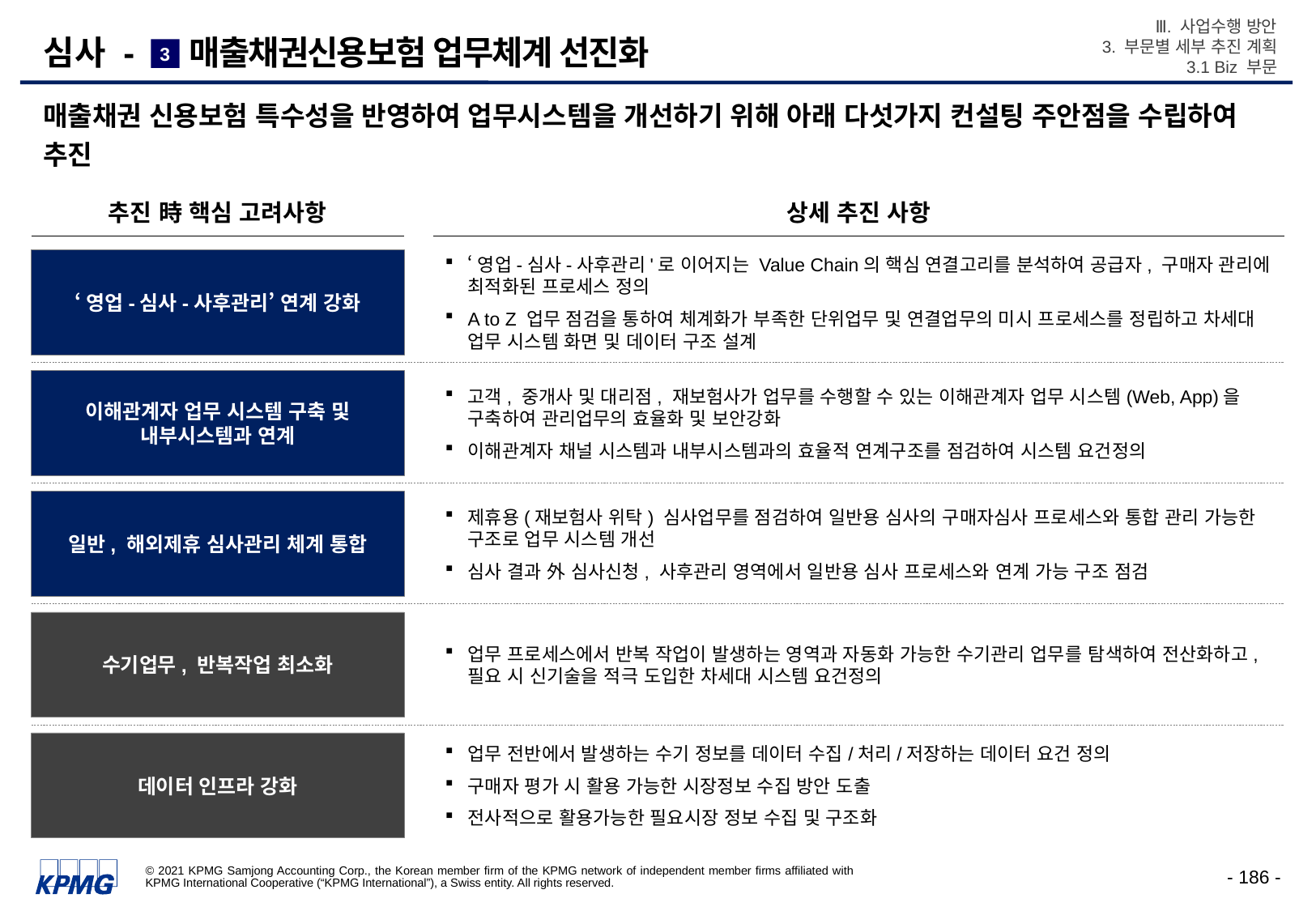

Ⅲ. 사업수행 방안
3. 부문별 세부 추진 계획
3.1 Biz 부문
# 심사 -     매출채권신용보험 업무체계 선진화
3
매출채권 신용보험 특수성을 반영하여 업무시스템을 개선하기 위해 아래 다섯가지 컨설팅 주안점을 수립하여 추진
추진 時 핵심 고려사항
상세 추진 사항
‘영업-심사-사후관리’ 연계 강화
‘영업-심사-사후관리'로 이어지는 Value Chain의 핵심 연결고리를 분석하여 공급자, 구매자 관리에 최적화된 프로세스 정의
A to Z 업무 점검을 통하여 체계화가 부족한 단위업무 및 연결업무의 미시 프로세스를 정립하고 차세대 업무 시스템 화면 및 데이터 구조 설계
이해관계자 업무 시스템 구축 및 내부시스템과 연계
고객, 중개사 및 대리점, 재보험사가 업무를 수행할 수 있는 이해관계자 업무 시스템(Web, App)을 구축하여 관리업무의 효율화 및 보안강화
이해관계자 채널 시스템과 내부시스템과의 효율적 연계구조를 점검하여 시스템 요건정의
일반, 해외제휴 심사관리 체계 통합
제휴용(재보험사 위탁) 심사업무를 점검하여 일반용 심사의 구매자심사 프로세스와 통합 관리 가능한 구조로 업무 시스템 개선
심사 결과 外 심사신청, 사후관리 영역에서 일반용 심사 프로세스와 연계 가능 구조 점검
수기업무, 반복작업 최소화
업무 프로세스에서 반복 작업이 발생하는 영역과 자동화 가능한 수기관리 업무를 탐색하여 전산화하고, 필요 시 신기술을 적극 도입한 차세대 시스템 요건정의
데이터 인프라 강화
업무 전반에서 발생하는 수기 정보를 데이터 수집/처리/저장하는 데이터 요건 정의
구매자 평가 시 활용 가능한 시장정보 수집 방안 도출
전사적으로 활용가능한 필요시장 정보 수집 및 구조화